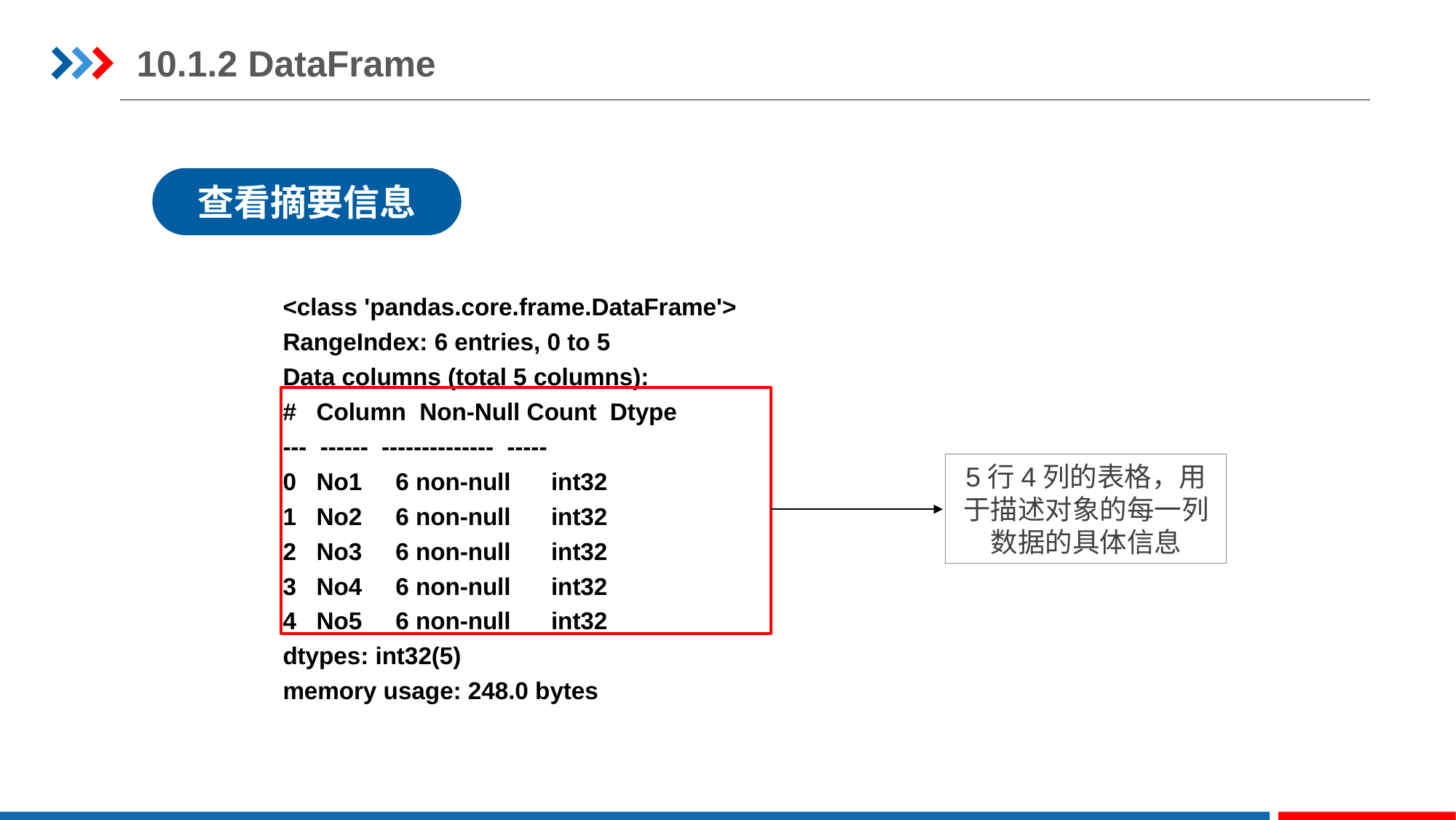

10.1.2 DataFrame
查看摘要信息
<class 'pandas.core.frame.DataFrame'>
RangeIndex: 6 entries, 0 to 5
Data columns (total 5 columns):
#   Column  Non-Null Count  Dtype
---  ------  --------------  -----
0   No1     6 non-null      int32
1   No2     6 non-null      int32
2   No3     6 non-null      int32
3   No4     6 non-null      int32
4   No5     6 non-null      int32
dtypes: int32(5)
memory usage: 248.0 bytes

5行4列的表格，用于描述对象的每一列数据的具体信息